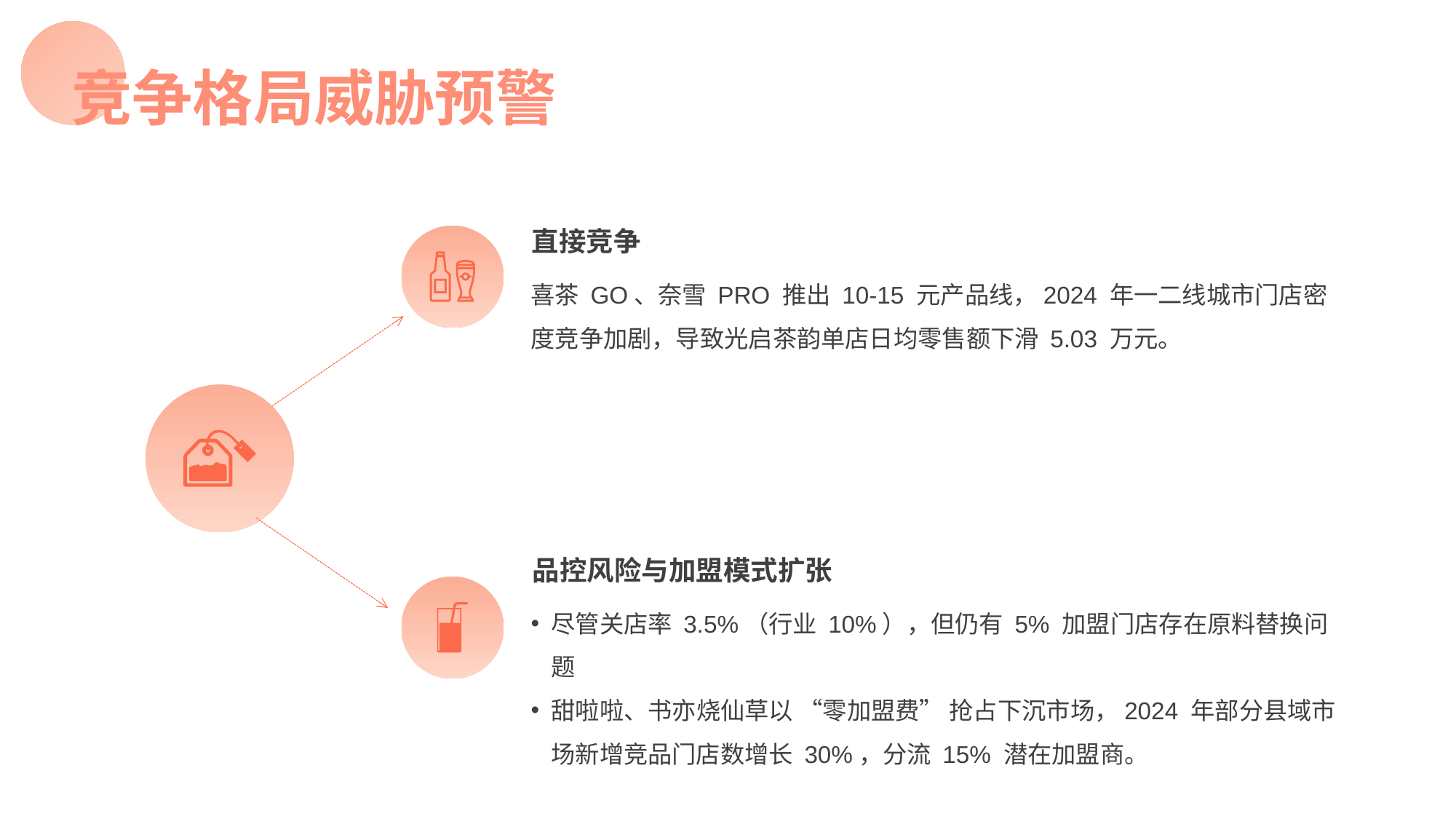

竞争格局威胁预警
直接竞争
喜茶 GO、奈雪 PRO 推出 10-15 元产品线，2024 年一二线城市门店密度竞争加剧，导致光启茶韵单店日均零售额下滑 5.03 万元。

品控风险与加盟模式扩张
尽管关店率 3.5%（行业 10%），但仍有 5% 加盟门店存在原料替换问题
甜啦啦、书亦烧仙草以 “零加盟费” 抢占下沉市场，2024 年部分县域市场新增竞品门店数增长 30%，分流 15% 潜在加盟商。